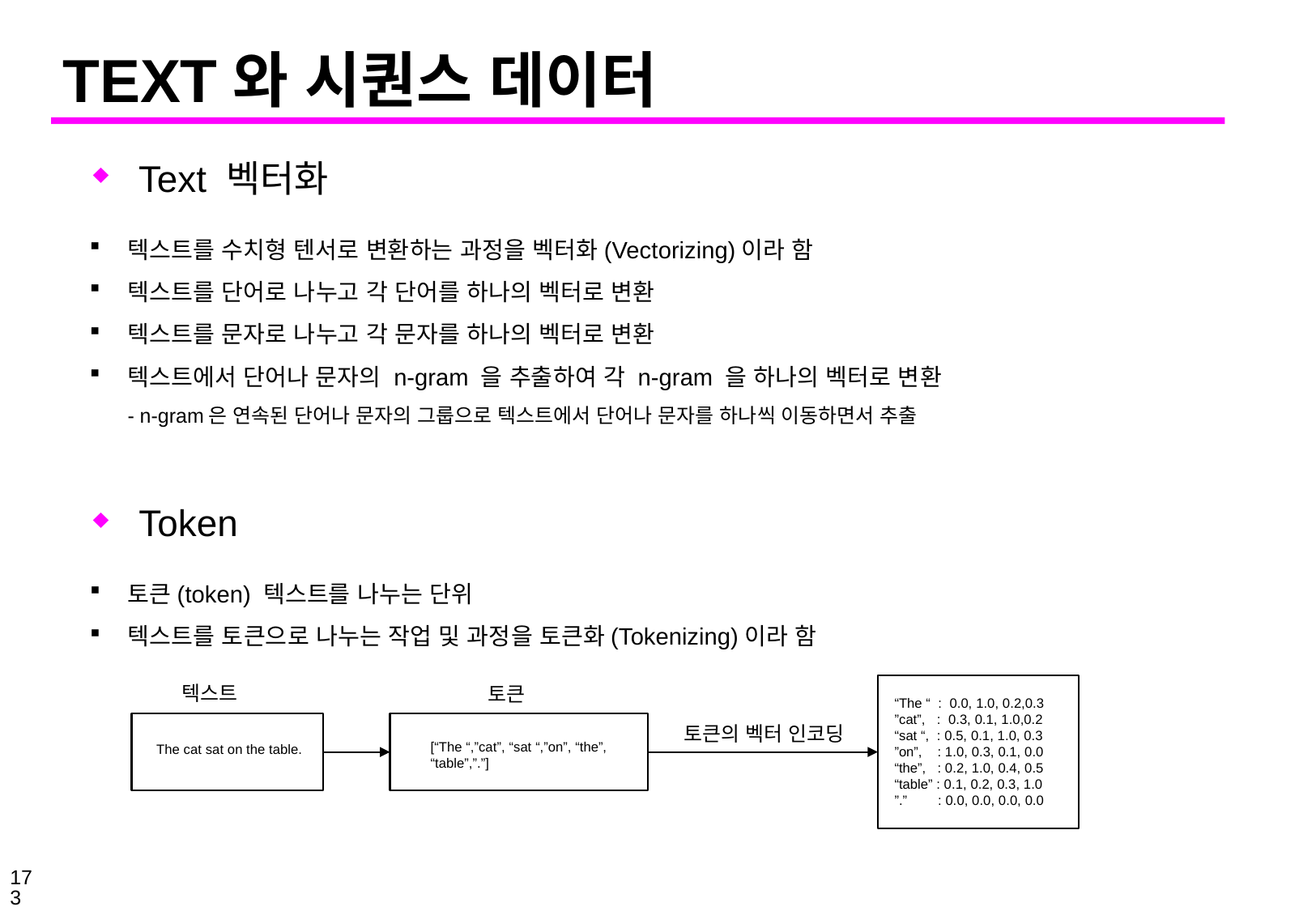

# TEXT와 시퀀스 데이터
Text 벡터화
텍스트를 수치형 텐서로 변환하는 과정을 벡터화(Vectorizing)이라 함
텍스트를 단어로 나누고 각 단어를 하나의 벡터로 변환
텍스트를 문자로 나누고 각 문자를 하나의 벡터로 변환
텍스트에서 단어나 문자의 n-gram 을 추출하여 각 n-gram 을 하나의 벡터로 변환
- n-gram은 연속된 단어나 문자의 그룹으로 텍스트에서 단어나 문자를 하나씩 이동하면서 추출
Token
토큰(token) 텍스트를 나누는 단위
텍스트를 토큰으로 나누는 작업 및 과정을 토큰화(Tokenizing)이라 함
텍스트
토큰

“The “  :  0.0, 1.0, 0.2,0.3
”cat”,   :  0.3, 0.1, 1.0,0.2
“sat “,  : 0.5, 0.1, 1.0, 0.3
”on”,    : 1.0, 0.3, 0.1, 0.0
“the”,   : 0.2, 1.0, 0.4, 0.5
“table” : 0.1, 0.2, 0.3, 1.0
”.”        : 0.0, 0.0, 0.0, 0.0

토큰의 벡터 인코딩
[“The “,”cat”, “sat “,”on”, “the”, “table”,”.”]
The cat sat on the table.
173